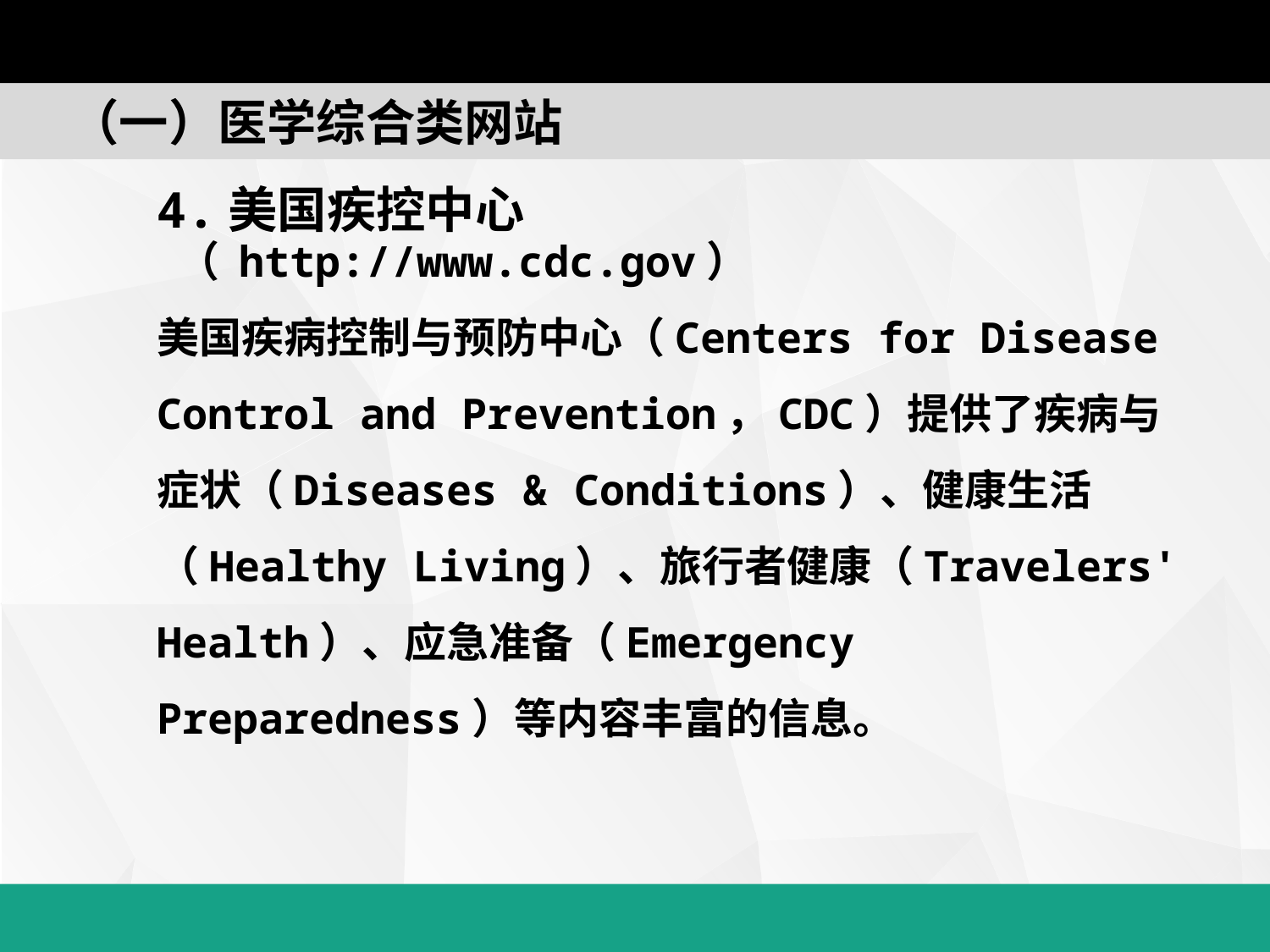

（一）医学综合类网站
4.美国疾控中心
 （ http://www.cdc.gov）
美国疾病控制与预防中心（Centers for Disease Control and Prevention，CDC）提供了疾病与症状（Diseases & Conditions）、健康生活（Healthy Living）、旅行者健康（Travelers' Health）、应急准备（Emergency Preparedness）等内容丰富的信息。